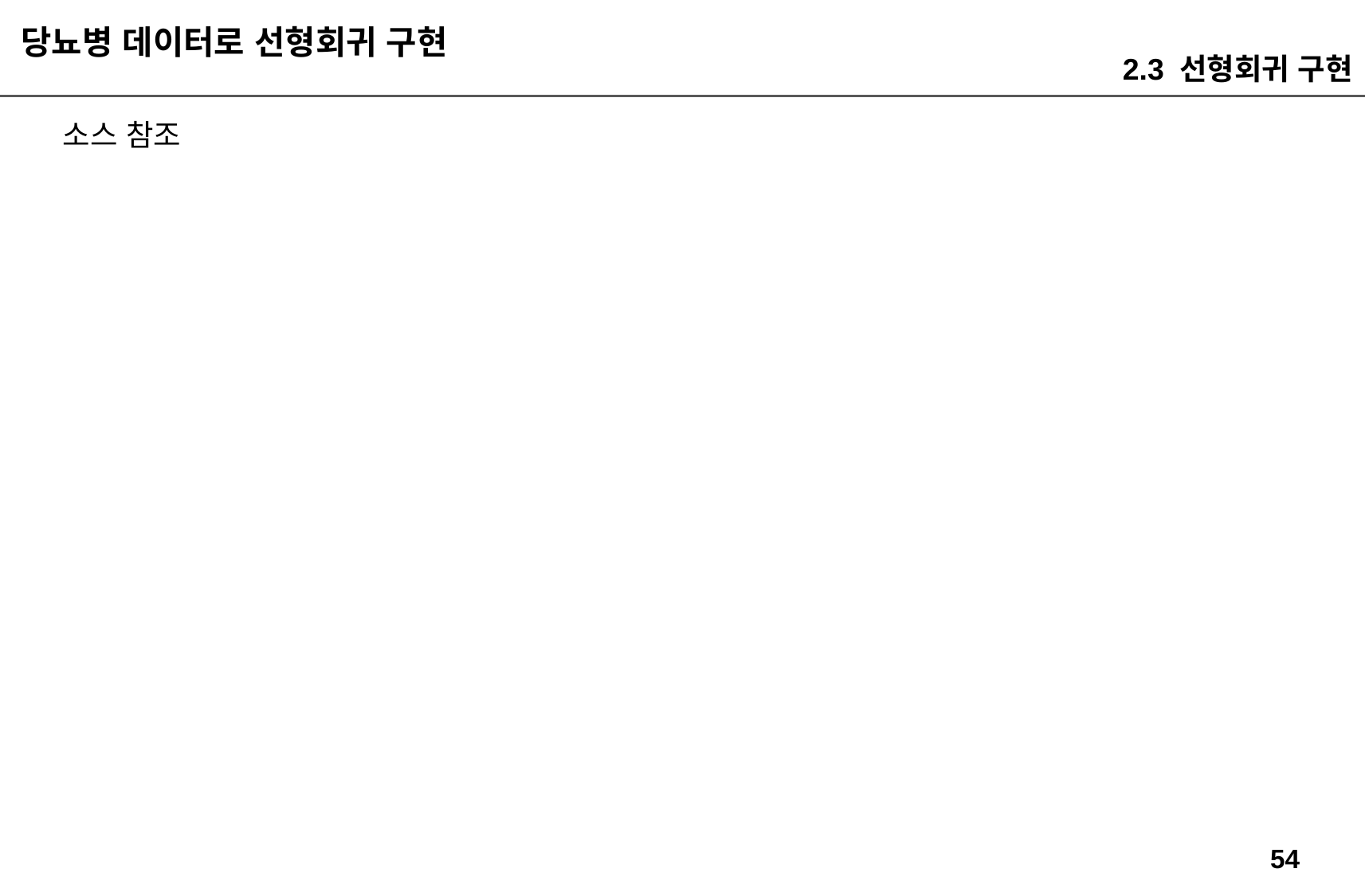

당뇨병 데이터로 선형회귀 구현
2.3 선형회귀 구현
소스 참조